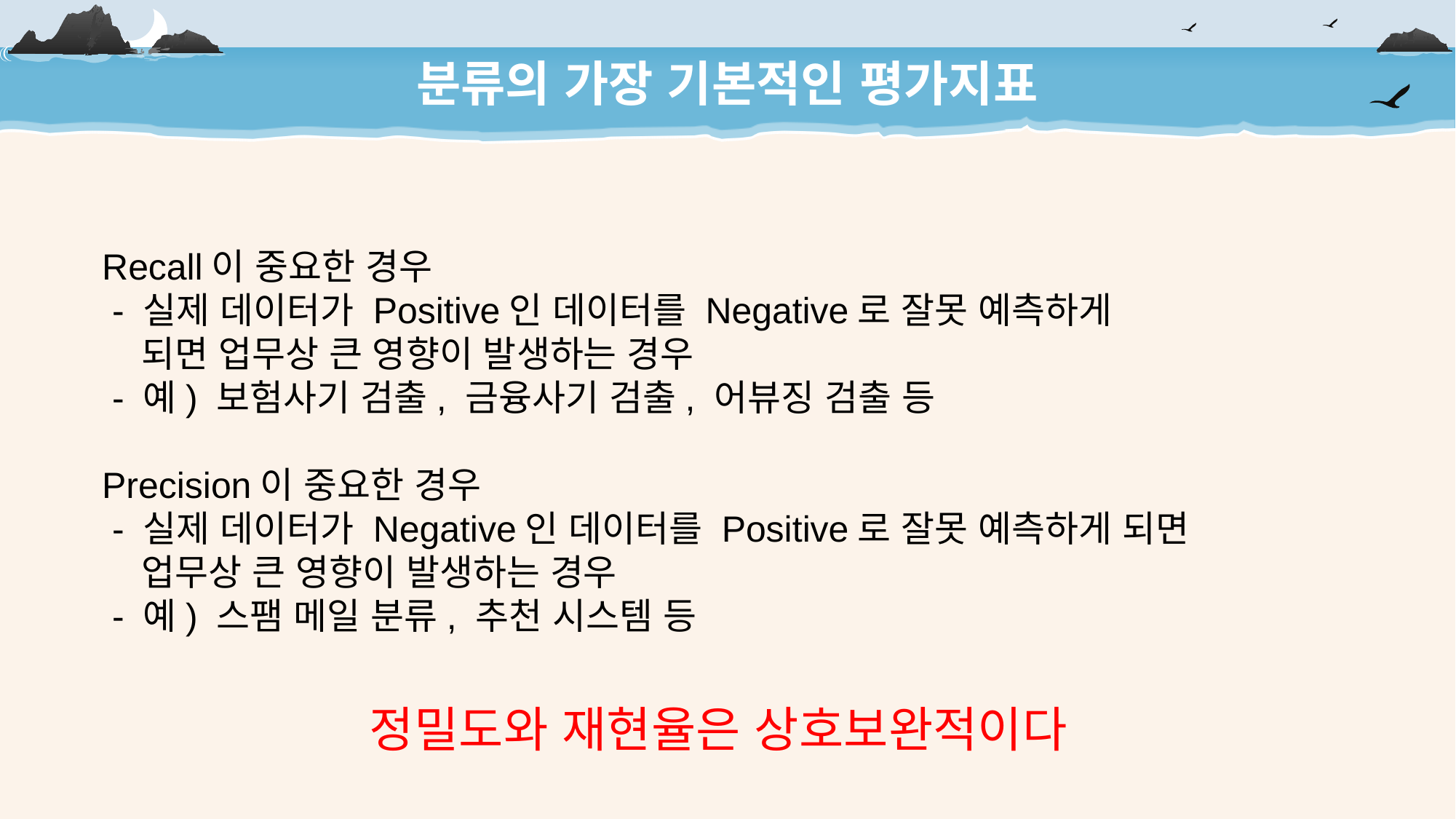

분류의 가장 기본적인 평가지표

Recall이 중요한 경우
 - 실제 데이터가 Positive인 데이터를 Negative로 잘못 예측하게
   되면 업무상 큰 영향이 발생하는 경우
 - 예) 보험사기 검출, 금융사기 검출, 어뷰징 검출 등

Precision이 중요한 경우
 - 실제 데이터가 Negative인 데이터를 Positive로 잘못 예측하게 되면
   업무상 큰 영향이 발생하는 경우
 - 예) 스팸 메일 분류, 추천 시스템 등
정밀도와 재현율은 상호보완적이다